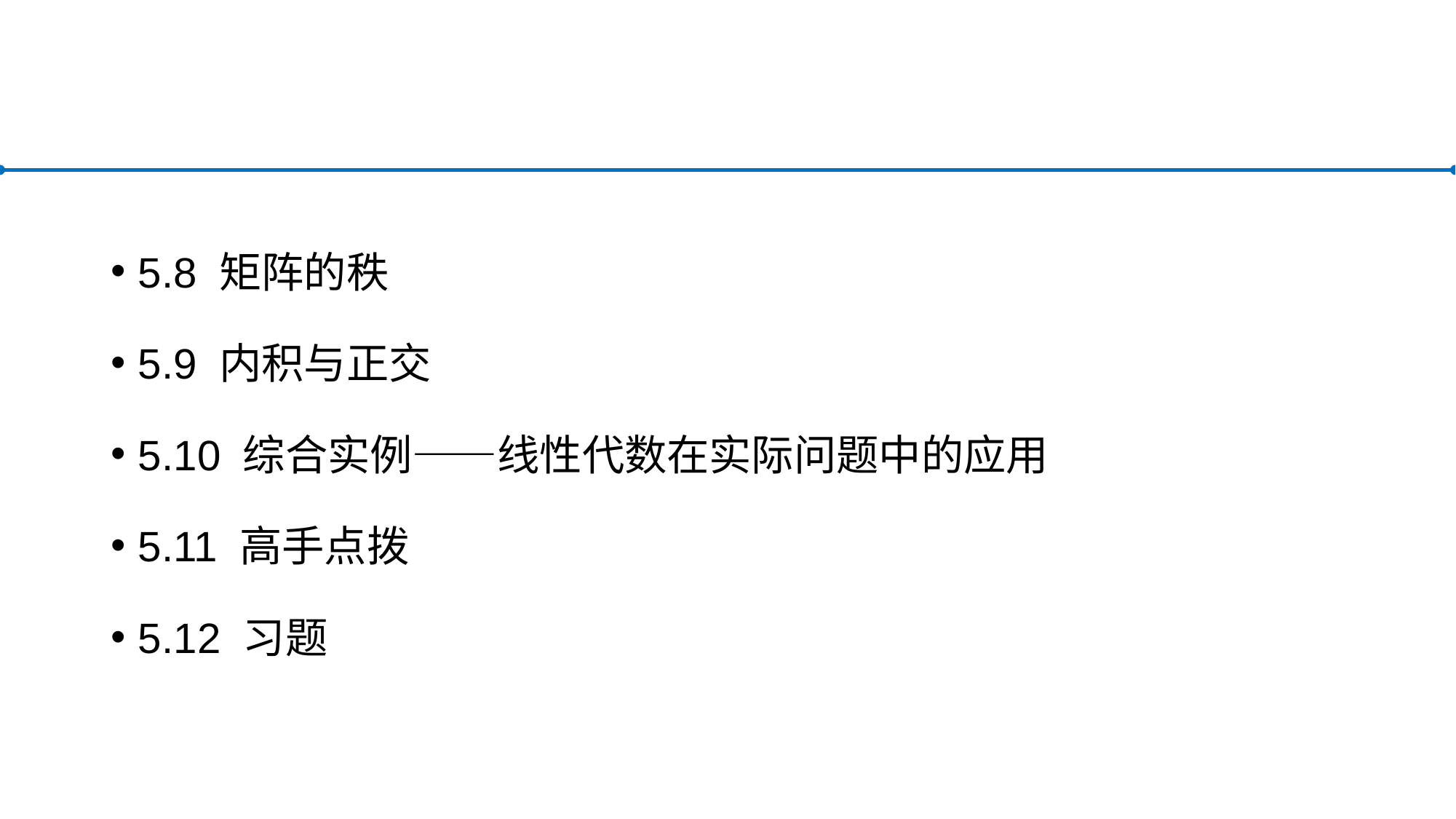

5.8 矩阵的秩
5.9 内积与正交
5.10 综合实例——线性代数在实际问题中的应用
5.11 高手点拨
5.12 习题